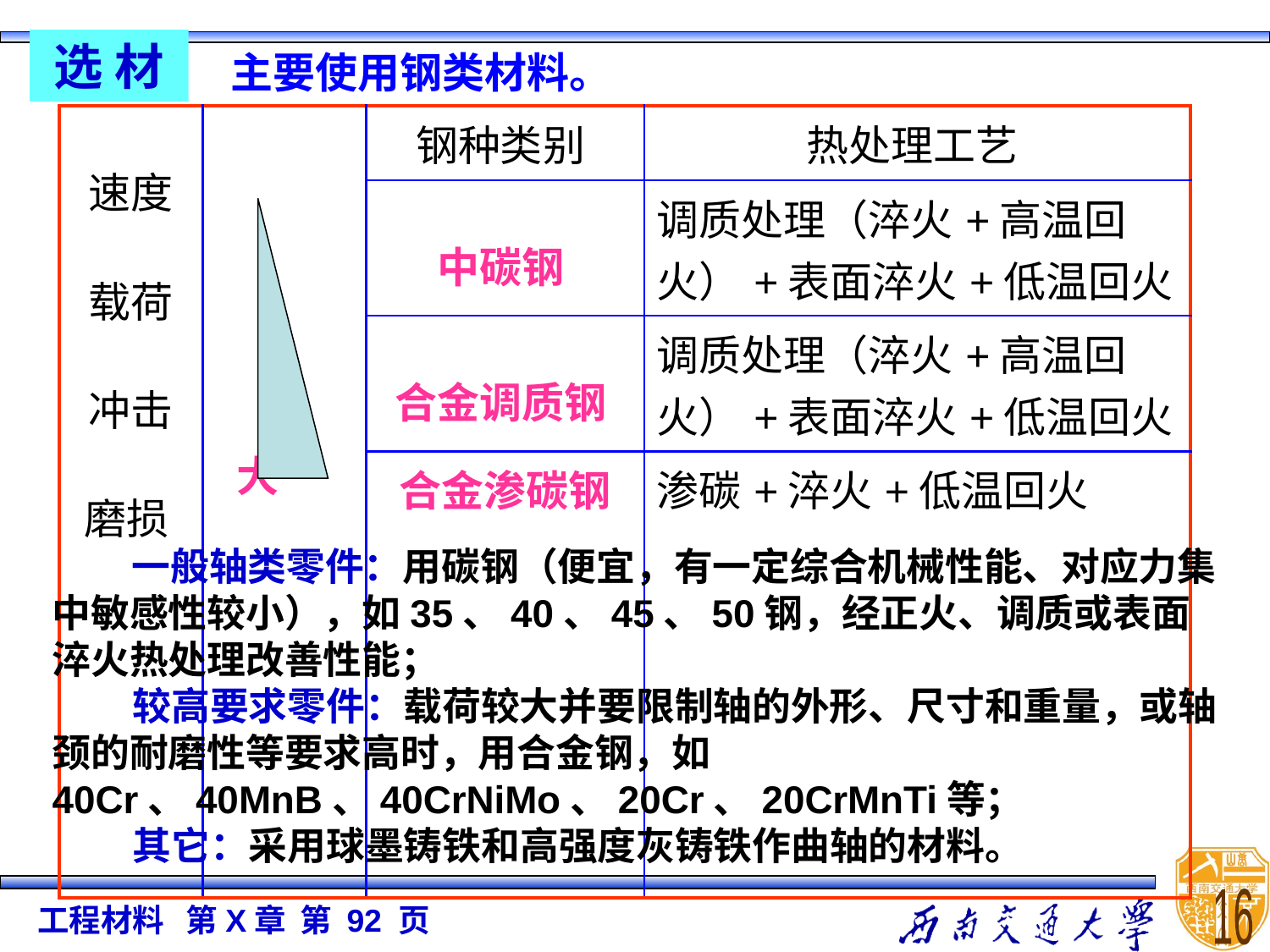

选 材
主要使用钢类材料。
| 速度 载荷 冲击 磨损 | 大 | 钢种类别 | 热处理工艺 |
| --- | --- | --- | --- |
|  |  | 中碳钢 | 调质处理（淬火+高温回火）+表面淬火+低温回火 |
|  |  | 合金调质钢 | 调质处理（淬火+高温回火）+表面淬火+低温回火 |
|  |  | 合金渗碳钢 | 渗碳+淬火+低温回火 |

          一般轴类零件：用碳钢（便宜，有一定综合机械性能、对应力集中敏感性较小），如35、40、45、50钢，经正火、调质或表面淬火热处理改善性能；
        较高要求零件：载荷较大并要限制轴的外形、尺寸和重量，或轴颈的耐磨性等要求高时，用合金钢，如40Cr、40MnB、40CrNiMo、20Cr、20CrMnTi等；
        其它：采用球墨铸铁和高强度灰铸铁作曲轴的材料。
16